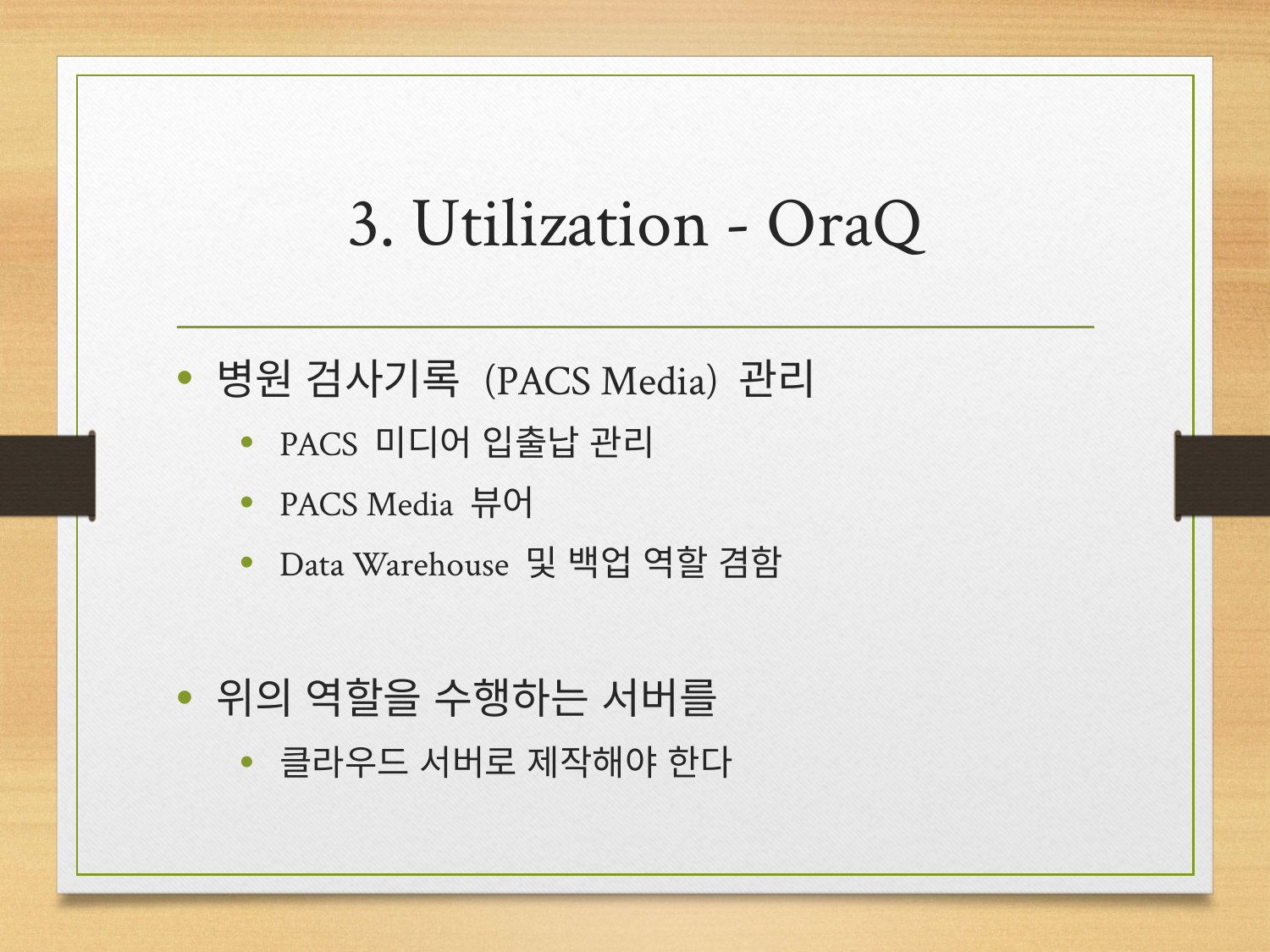

# 3. Utilization - OraQ
병원 검사기록 (PACS Media) 관리
PACS 미디어 입출납 관리
PACS Media 뷰어
Data Warehouse 및 백업 역할 겸함

위의 역할을 수행하는 서버를
클라우드 서버로 제작해야 한다